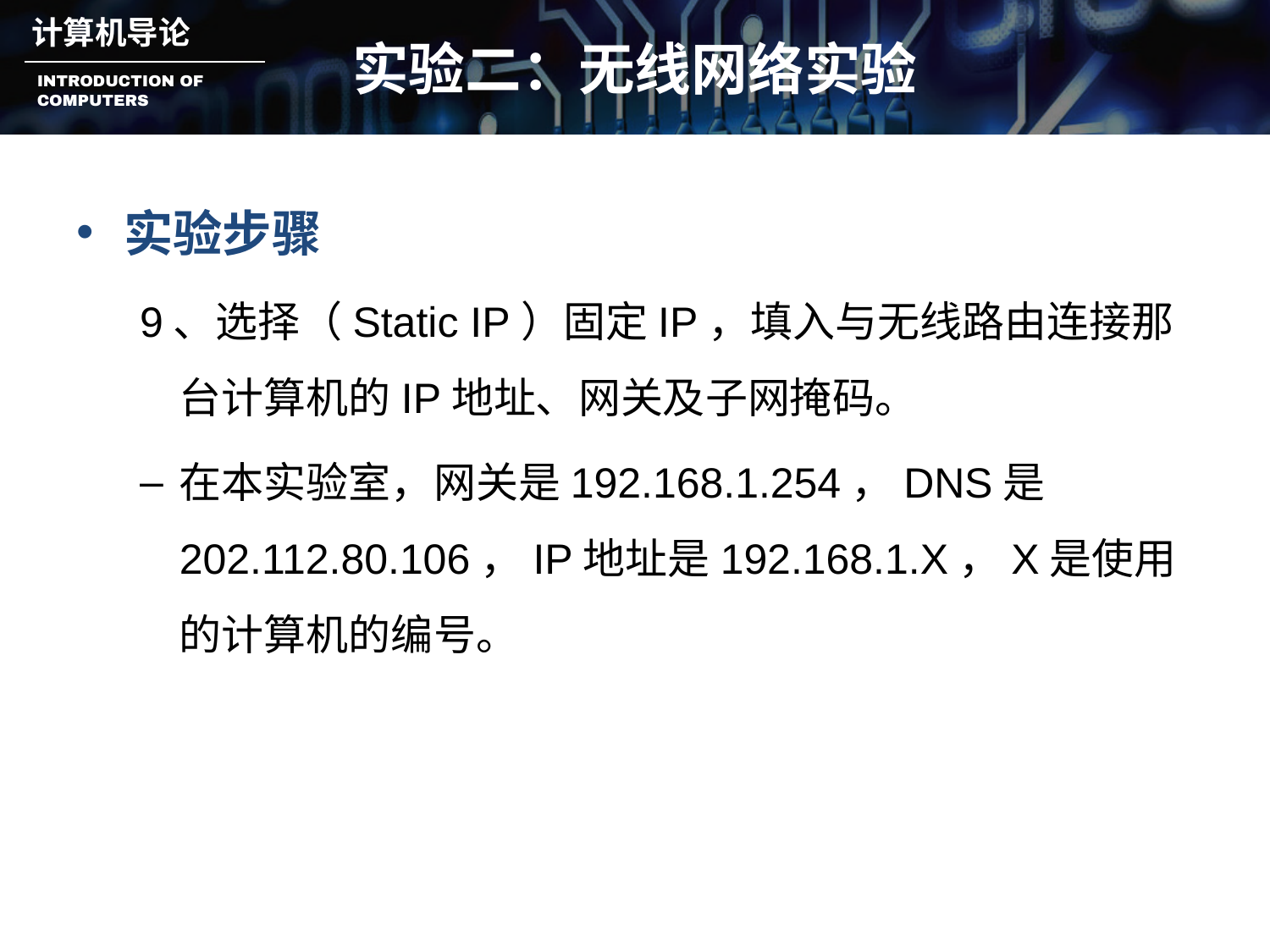

# 实验二：无线网络实验
实验步骤
9、选择（Static IP）固定IP，填入与无线路由连接那台计算机的IP地址、网关及子网掩码。
在本实验室，网关是192.168.1.254，DNS是202.112.80.106，IP地址是192.168.1.X，X是使用的计算机的编号。